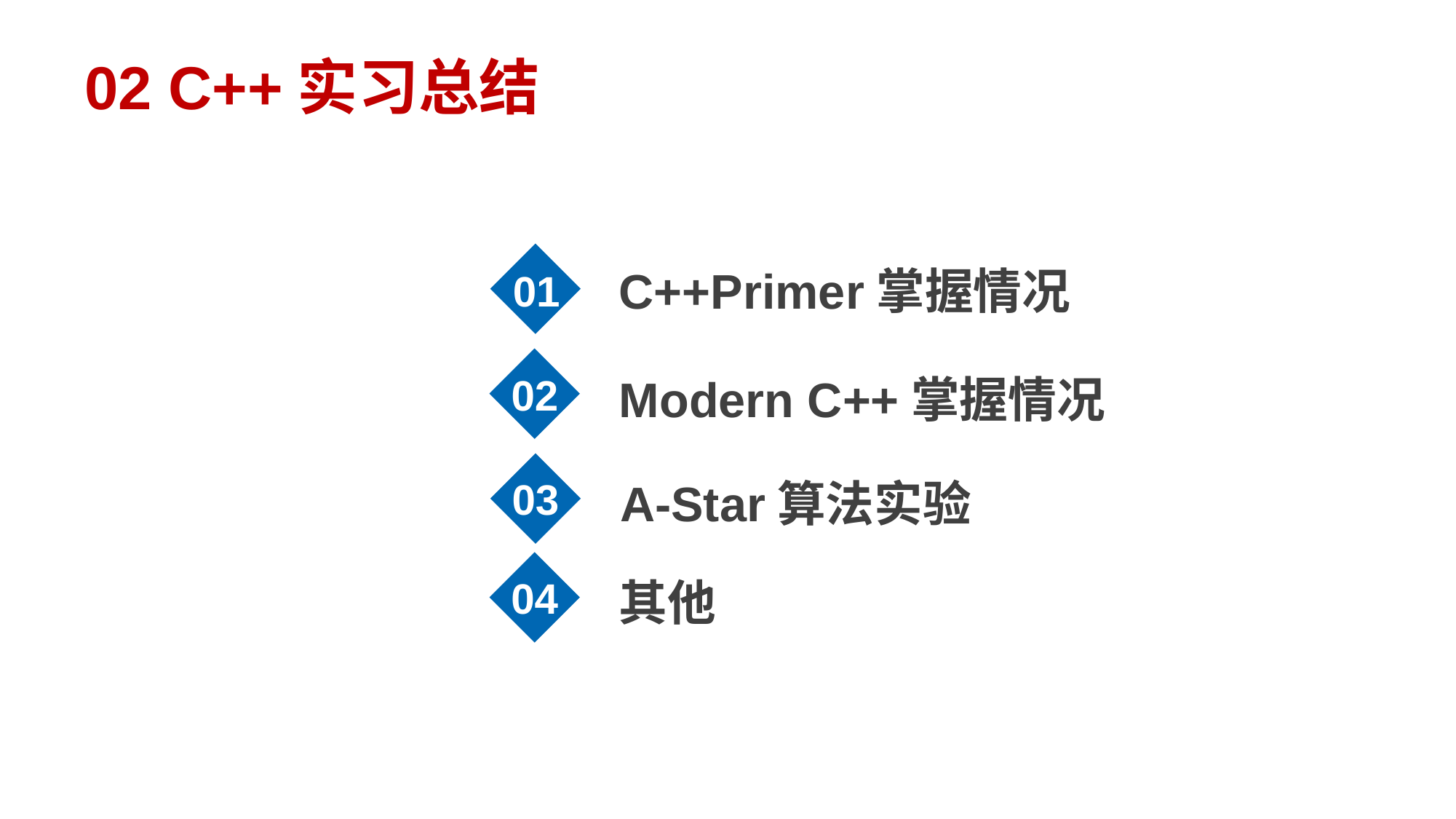

02 C++实习总结

C++Primer掌握情况
01

02
Modern C++掌握情况

03
A-Star算法实验

04
其他